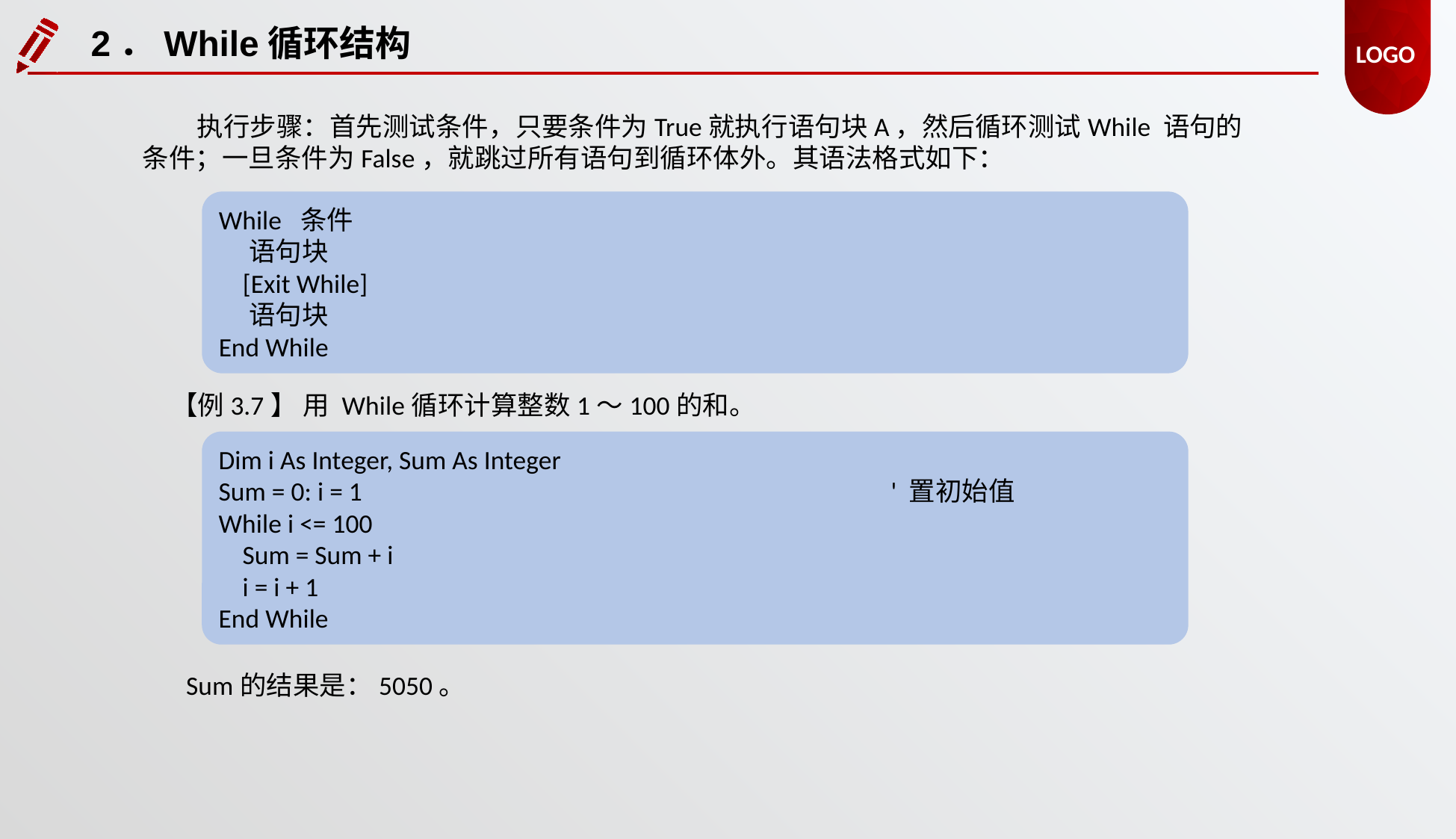

2．While循环结构
执行步骤：首先测试条件，只要条件为True就执行语句块A，然后循环测试While 语句的条件；一旦条件为False，就跳过所有语句到循环体外。其语法格式如下：
While  条件
    语句块
    [Exit While]
    语句块
End While
【例3.7】 用 While循环计算整数1～100的和。
Dim i As Integer, Sum As Integer
Sum = 0: i = 1					' 置初始值
While i <= 100
    Sum = Sum + i
    i = i + 1
End While
Sum的结果是：5050。